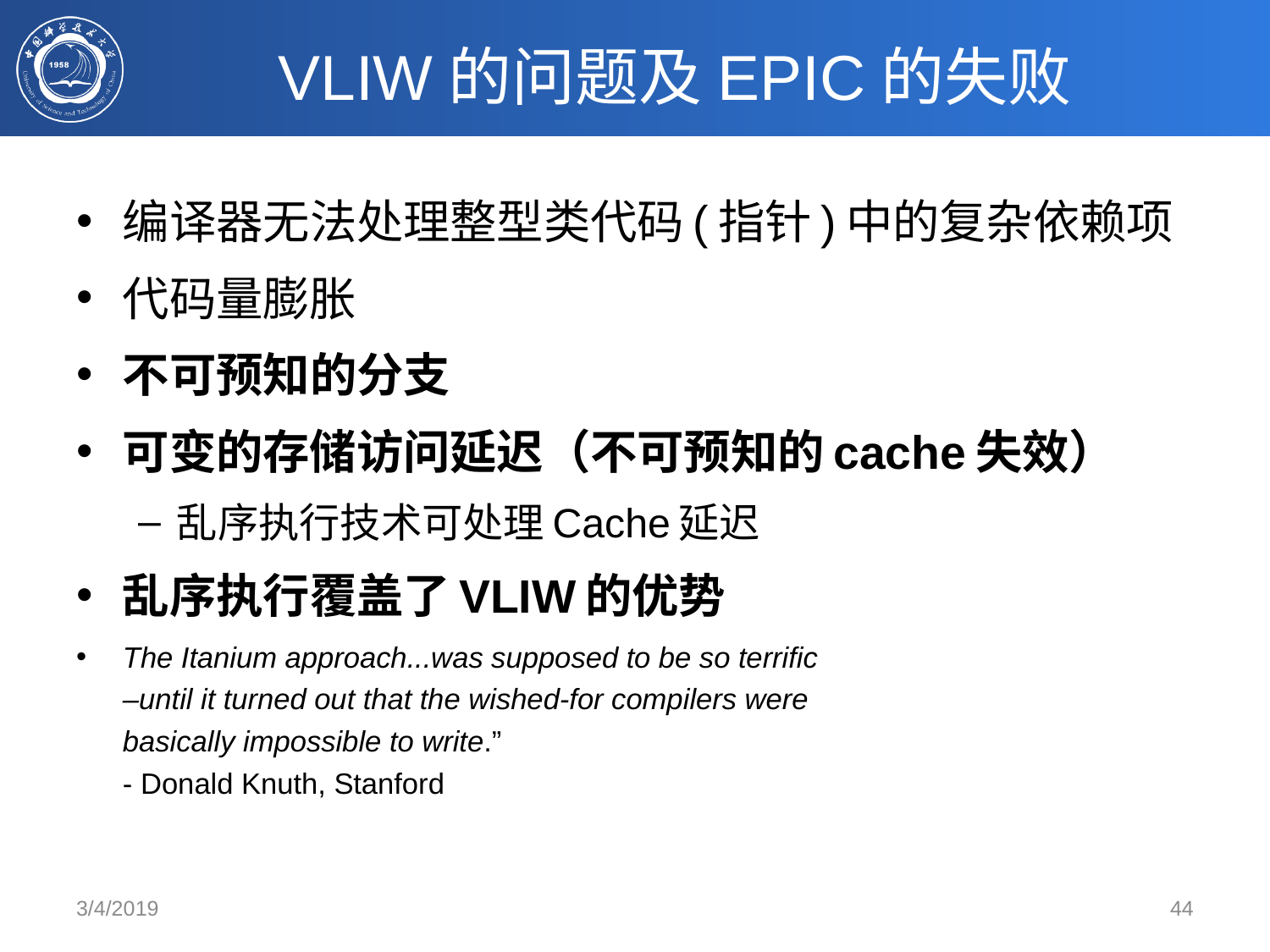

# VLIW的问题及EPIC的失败
编译器无法处理整型类代码(指针)中的复杂依赖项
代码量膨胀
不可预知的分支
可变的存储访问延迟（不可预知的cache失效）
乱序执行技术可处理Cache延迟
乱序执行覆盖了VLIW的优势
The Itanium approach...was supposed to be so terrific
–until it turned out that the wished-for compilers were
basically impossible to write.”
- Donald Knuth, Stanford
3/4/2019
44